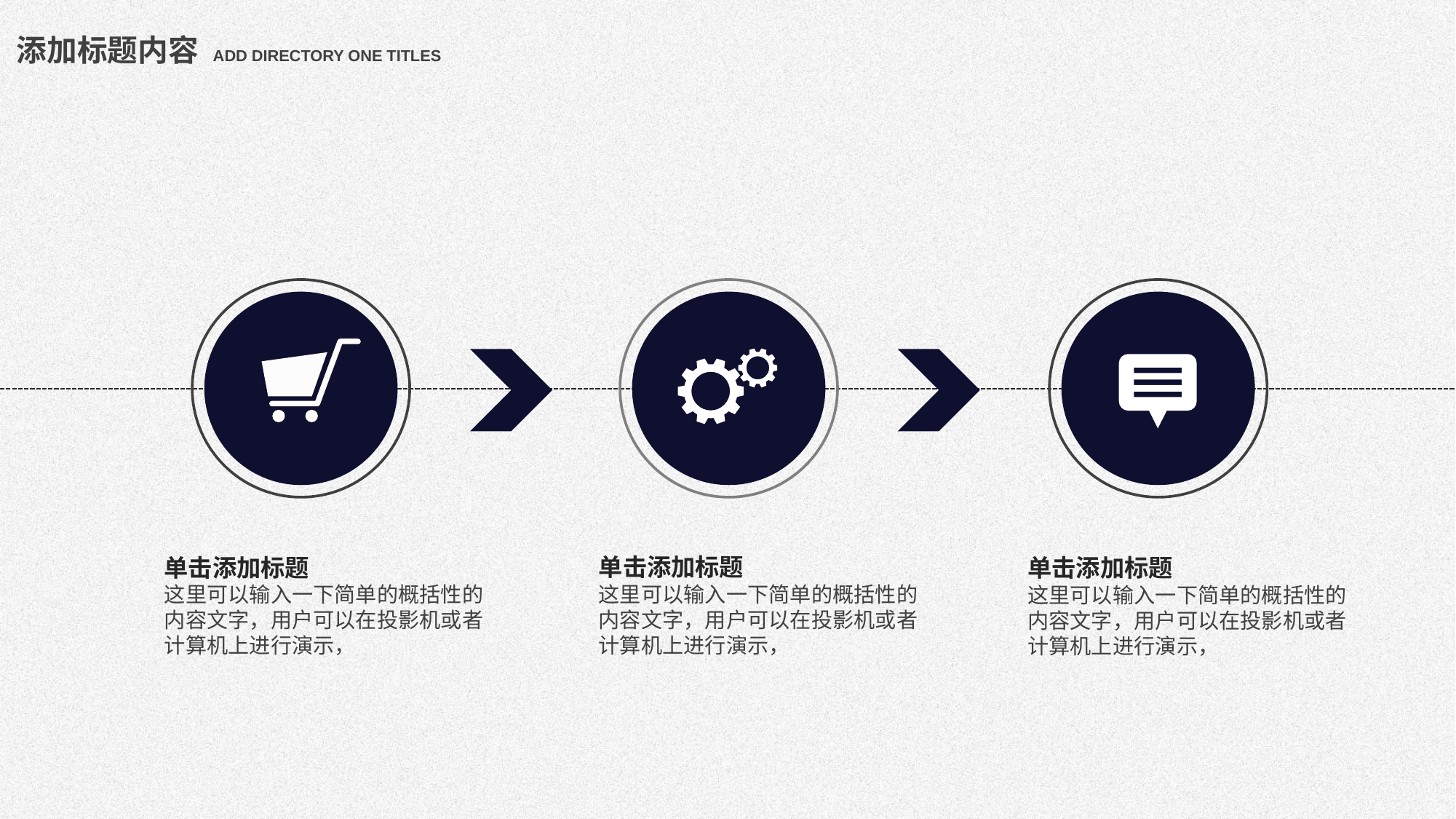

添加标题内容 ADD DIRECTORY ONE TITLES

单击添加标题
这里可以输入一下简单的概括性的
内容文字，用户可以在投影机或者
计算机上进行演示，
单击添加标题
这里可以输入一下简单的概括性的
内容文字，用户可以在投影机或者
计算机上进行演示，
单击添加标题
这里可以输入一下简单的概括性的
内容文字，用户可以在投影机或者
计算机上进行演示，